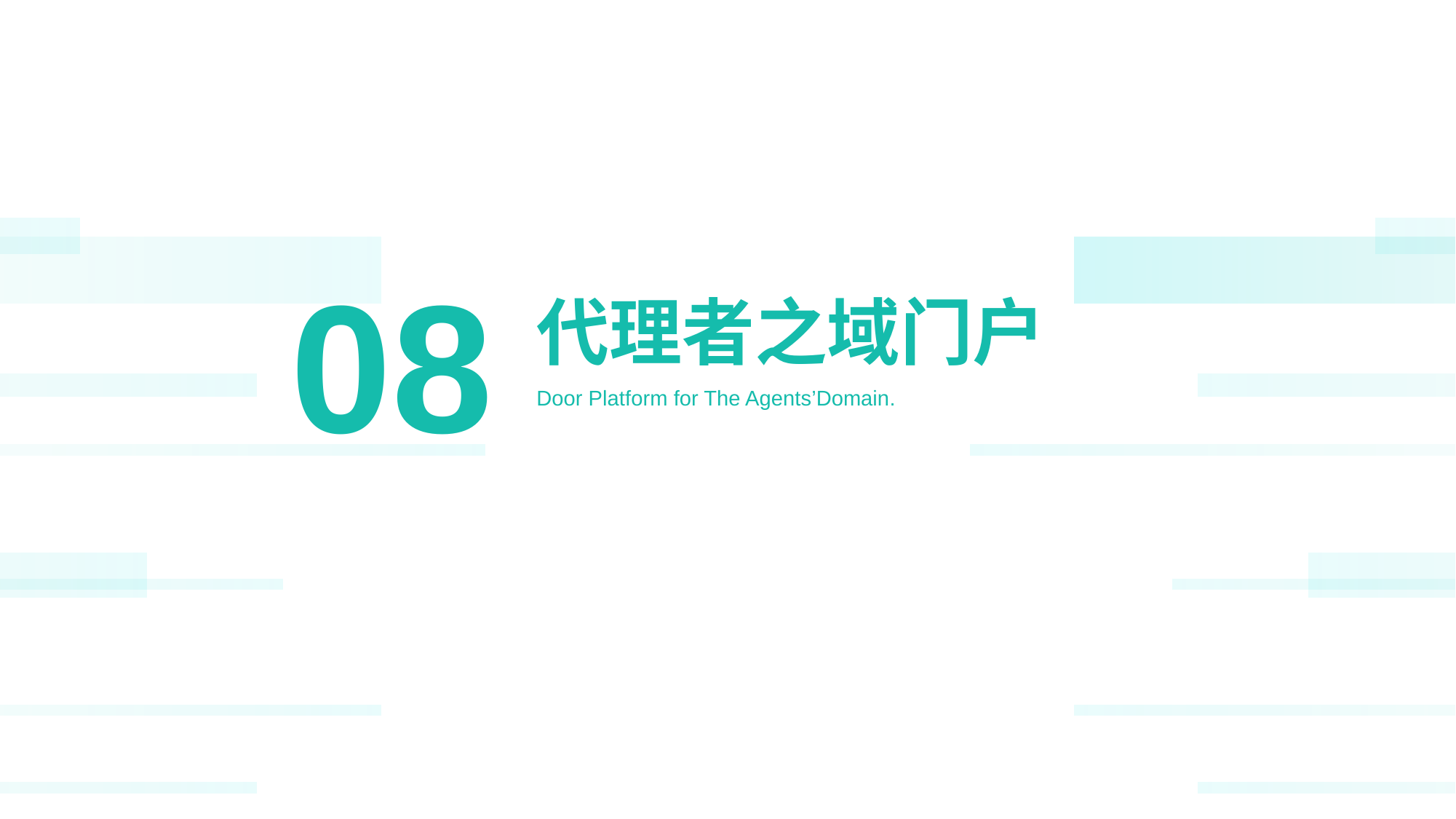

08
代理者之域门户
Door Platform for The Agents’Domain.